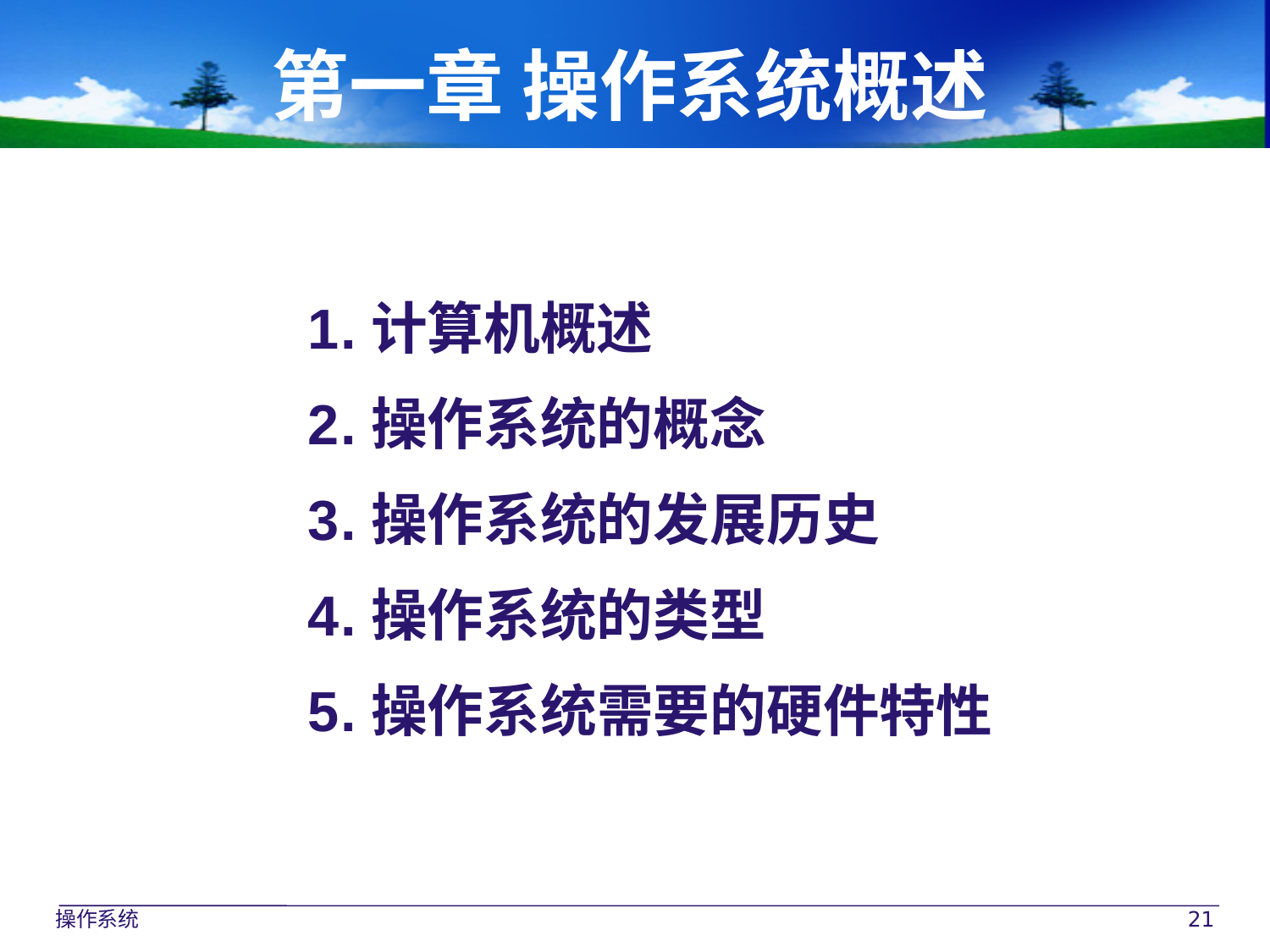

# 第一章 操作系统概述
计算机概述
操作系统的概念
操作系统的发展历史
操作系统的类型
操作系统需要的硬件特性
操作系统
21